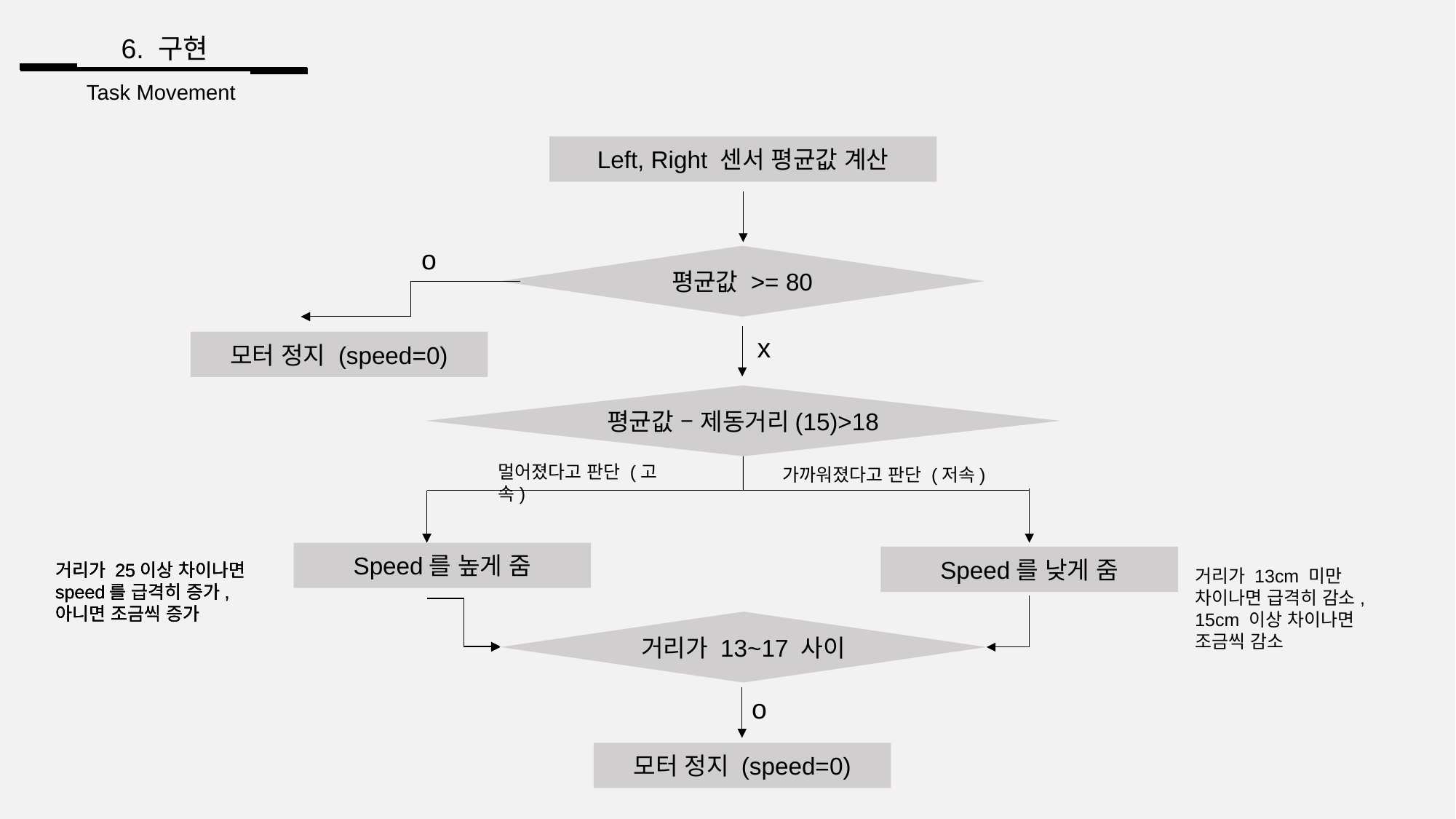

6. 구현

Task Movement
Left, Right 센서 평균값 계산
o
평균값 >= 80
x
모터 정지 (speed=0)
평균값 – 제동거리(15)>18
멀어졌다고 판단 (고속)
가까워졌다고 판단 (저속)
Speed를 높게 줌
Speed를 낮게 줌
거리가 25이상 차이나면 speed를 급격히 증가,
아니면 조금씩 증가
거리가 25이상 차이나면 speed를 급격히 증가,
아니면 조금씩 증가
거리가 25이상 차이나면 speed를 급격히 증가,
아니면 조금씩 증가
거리가 13cm 미만 차이나면 급격히 감소, 15cm 이상 차이나면 조금씩 감소

거리가 13~17 사이
o
모터 정지 (speed=0)